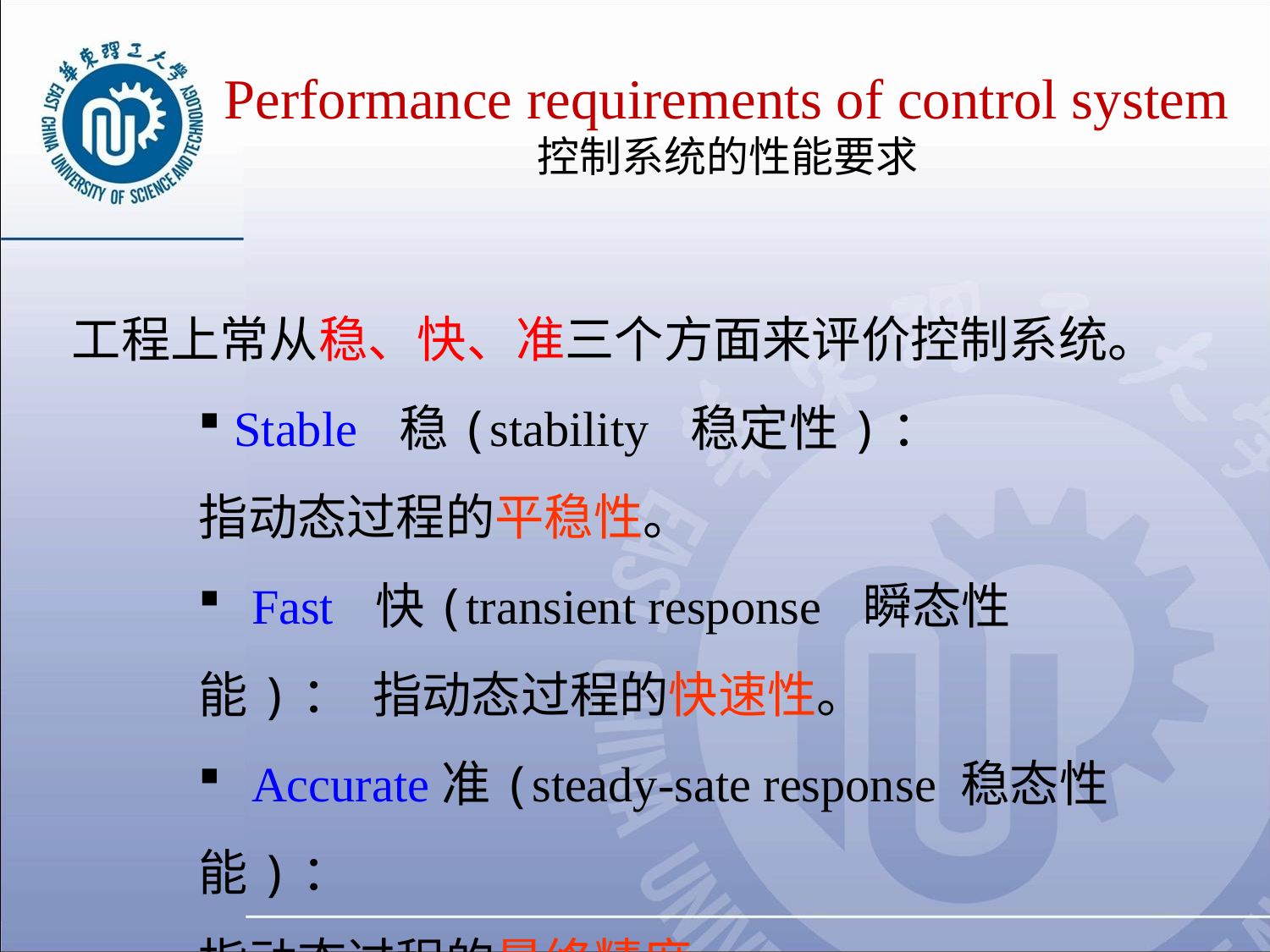

Performance requirements of control system
控制系统的性能要求
工程上常从稳、快、准三个方面来评价控制系统。
 Stable 稳(stability 稳定性)：
指动态过程的平稳性。
 Fast 快(transient response 瞬态性能)：  指动态过程的快速性。
 Accurate准(steady-sate response 稳态性能)：
指动态过程的最终精度。